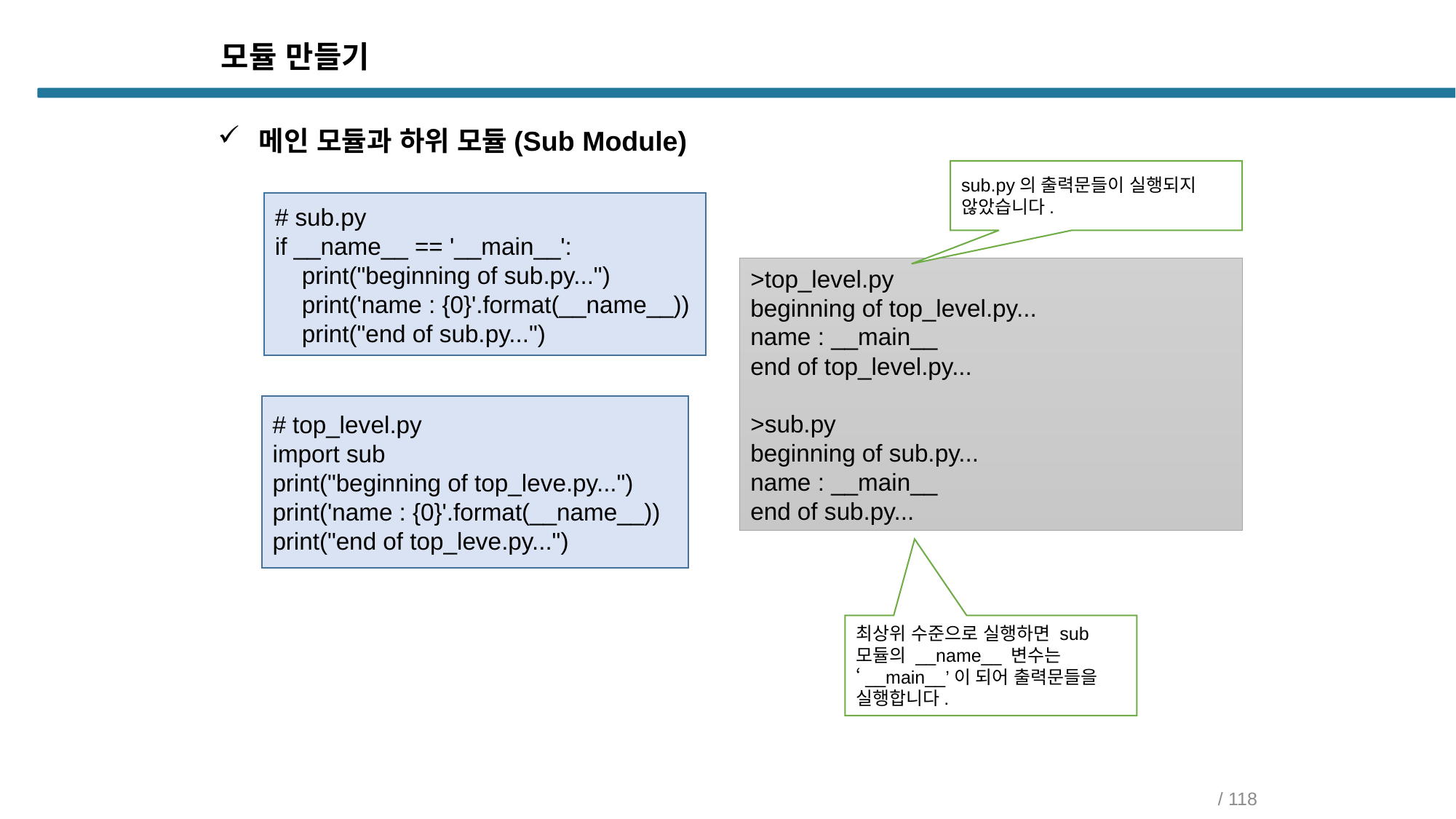

모듈 만들기
메인 모듈과 하위 모듈(Sub Module)

sub.py의 출력문들이 실행되지 않았습니다.
# sub.py
if __name__ == '__main__':
    print("beginning of sub.py...")
    print('name : {0}'.format(__name__))
    print("end of sub.py...")
>top_level.py
beginning of top_level.py...
name : __main__
end of top_level.py...

>sub.py
beginning of sub.py...
name : __main__
end of sub.py...
# top_level.py
import sub
print("beginning of top_leve.py...")
print('name : {0}'.format(__name__))
print("end of top_leve.py...")
최상위 수준으로 실행하면 sub 모듈의 __name__ 변수는 ‘__main__’이 되어 출력문들을 실행합니다.
/ 118